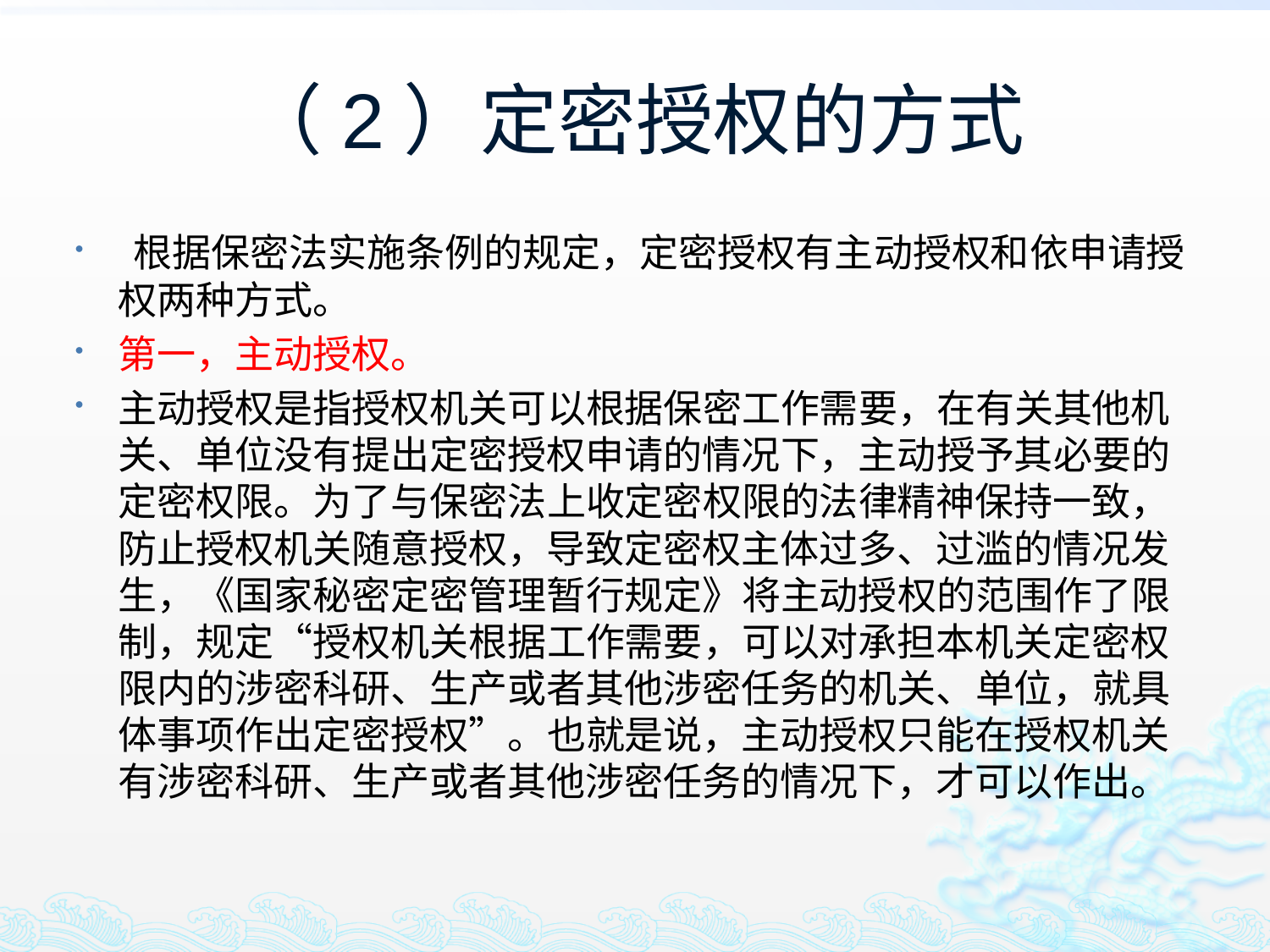

# （2）定密授权的方式
 根据保密法实施条例的规定，定密授权有主动授权和依申请授权两种方式。
第一，主动授权。
主动授权是指授权机关可以根据保密工作需要，在有关其他机关、单位没有提出定密授权申请的情况下，主动授予其必要的定密权限。为了与保密法上收定密权限的法律精神保持一致，防止授权机关随意授权，导致定密权主体过多、过滥的情况发生，《国家秘密定密管理暂行规定》将主动授权的范围作了限制，规定“授权机关根据工作需要，可以对承担本机关定密权限内的涉密科研、生产或者其他涉密任务的机关、单位，就具体事项作出定密授权”。也就是说，主动授权只能在授权机关有涉密科研、生产或者其他涉密任务的情况下，才可以作出。